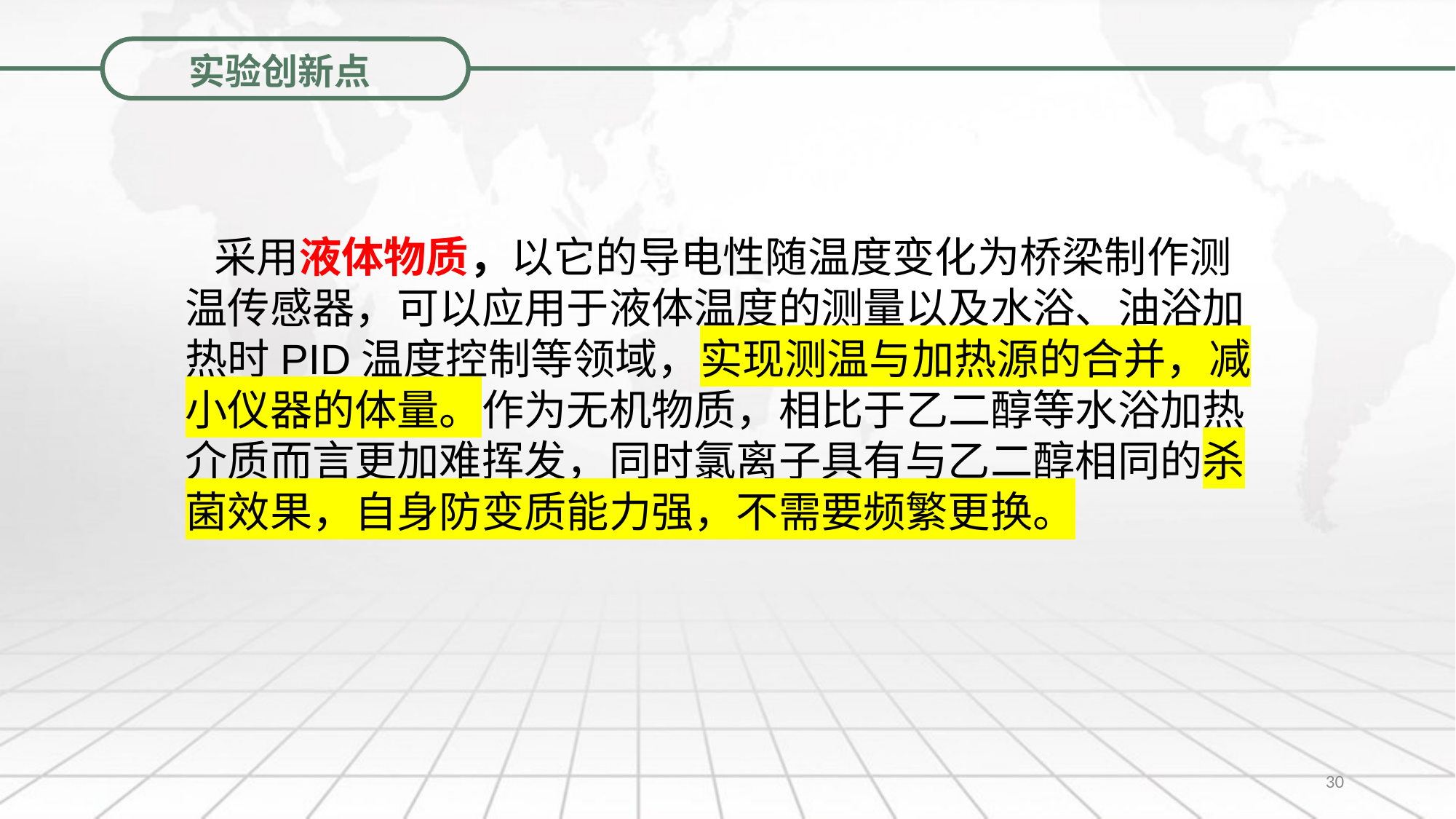

实验创新点
  采用液体物质，以它的导电性随温度变化为桥梁制作测温传感器，可以应用于液体温度的测量以及水浴、油浴加热时PID温度控制等领域，实现测温与加热源的合并，减小仪器的体量。作为无机物质，相比于乙二醇等水浴加热介质而言更加难挥发，同时氯离子具有与乙二醇相同的杀菌效果，自身防变质能力强，不需要频繁更换。
30